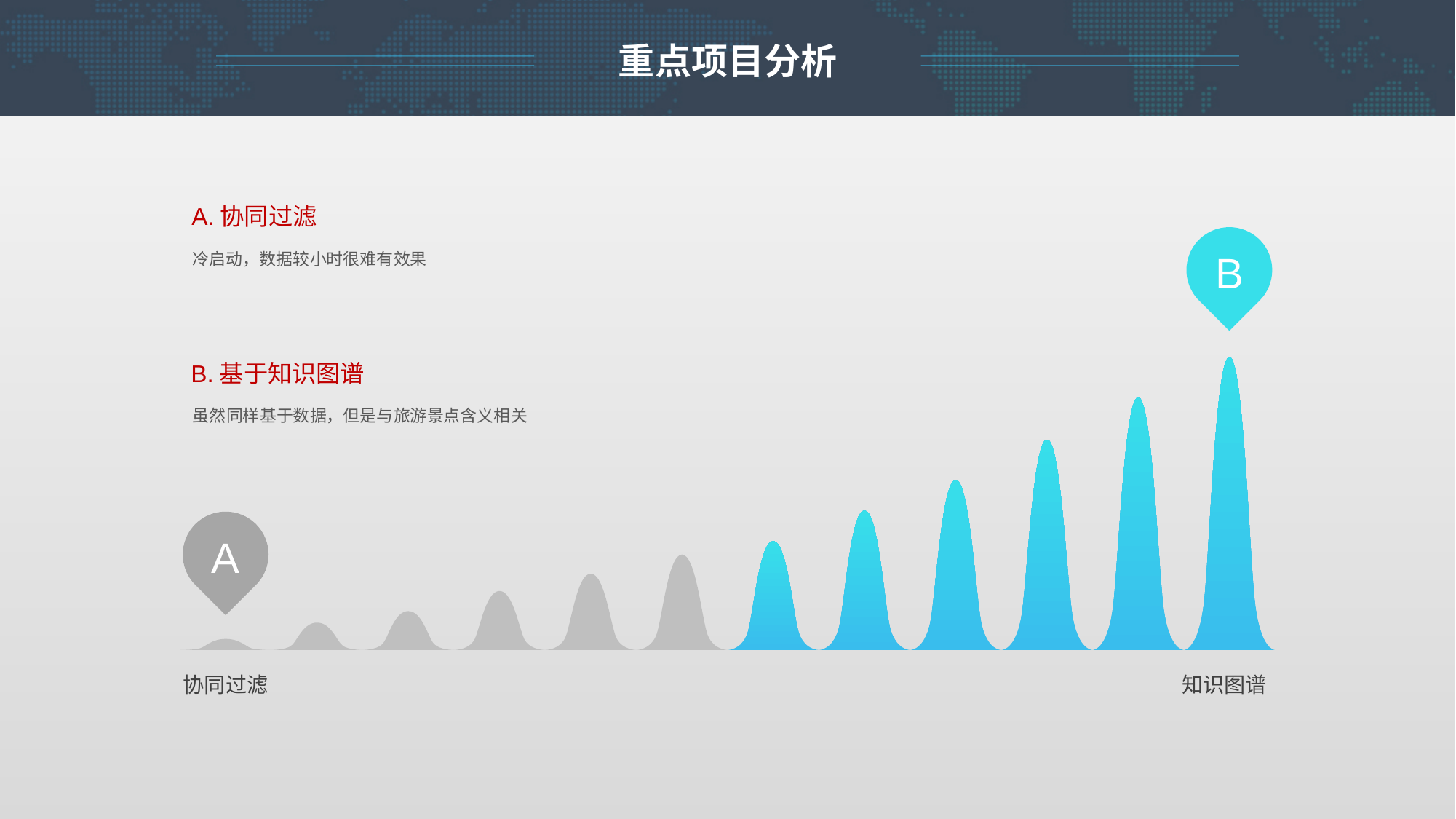

重点项目分析
A.协同过滤
B
冷启动，数据较小时很难有效果
B.基于知识图谱

虽然同样基于数据，但是与旅游景点含义相关

A

协同过滤
知识图谱